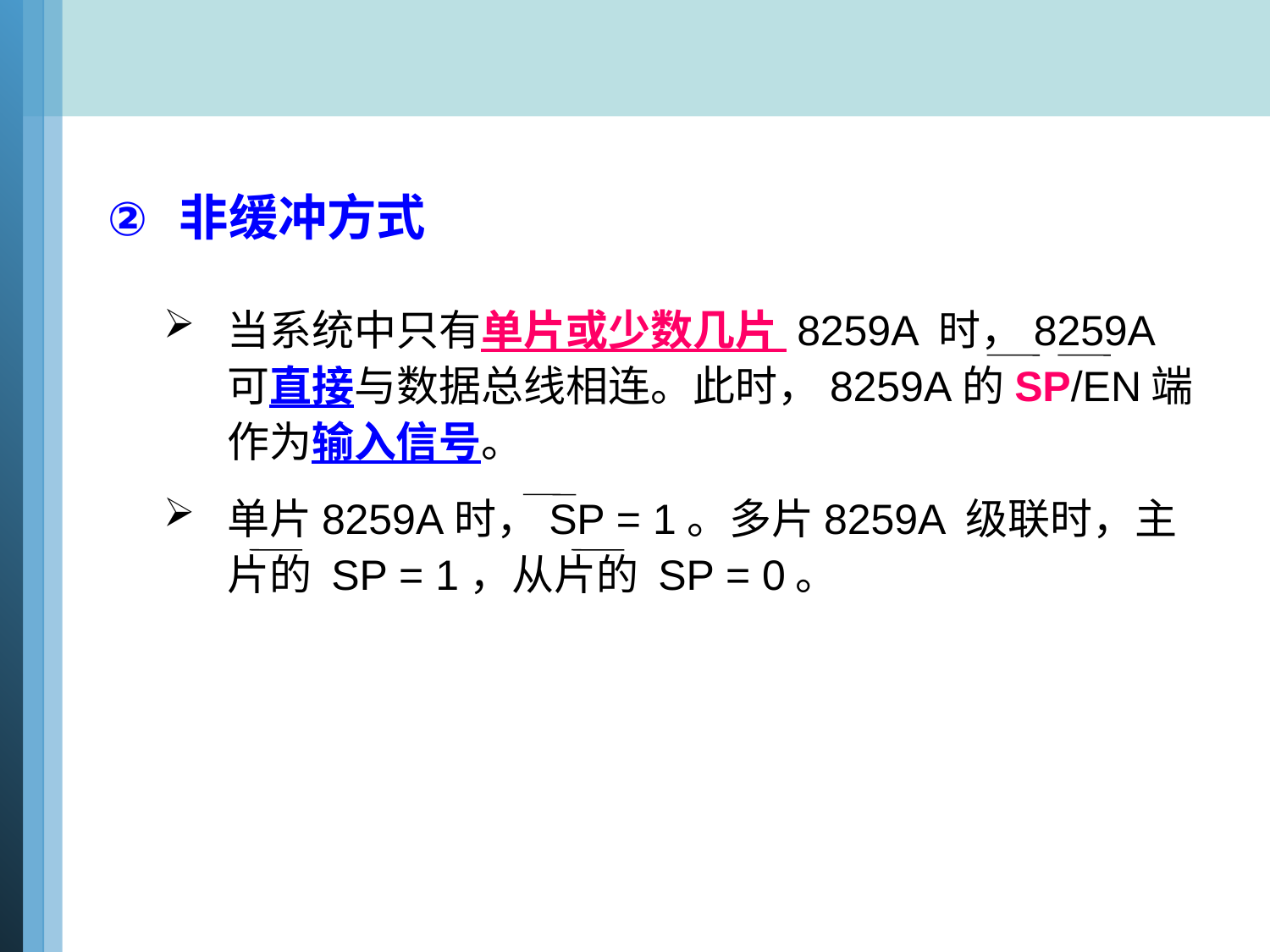

非缓冲方式
当系统中只有单片或少数几片 8259A 时，8259A 可直接与数据总线相连。此时，8259A的SP/EN端作为输入信号。
单片8259A时，SP = 1。多片8259A 级联时，主片的 SP = 1，从片的 SP = 0。
112